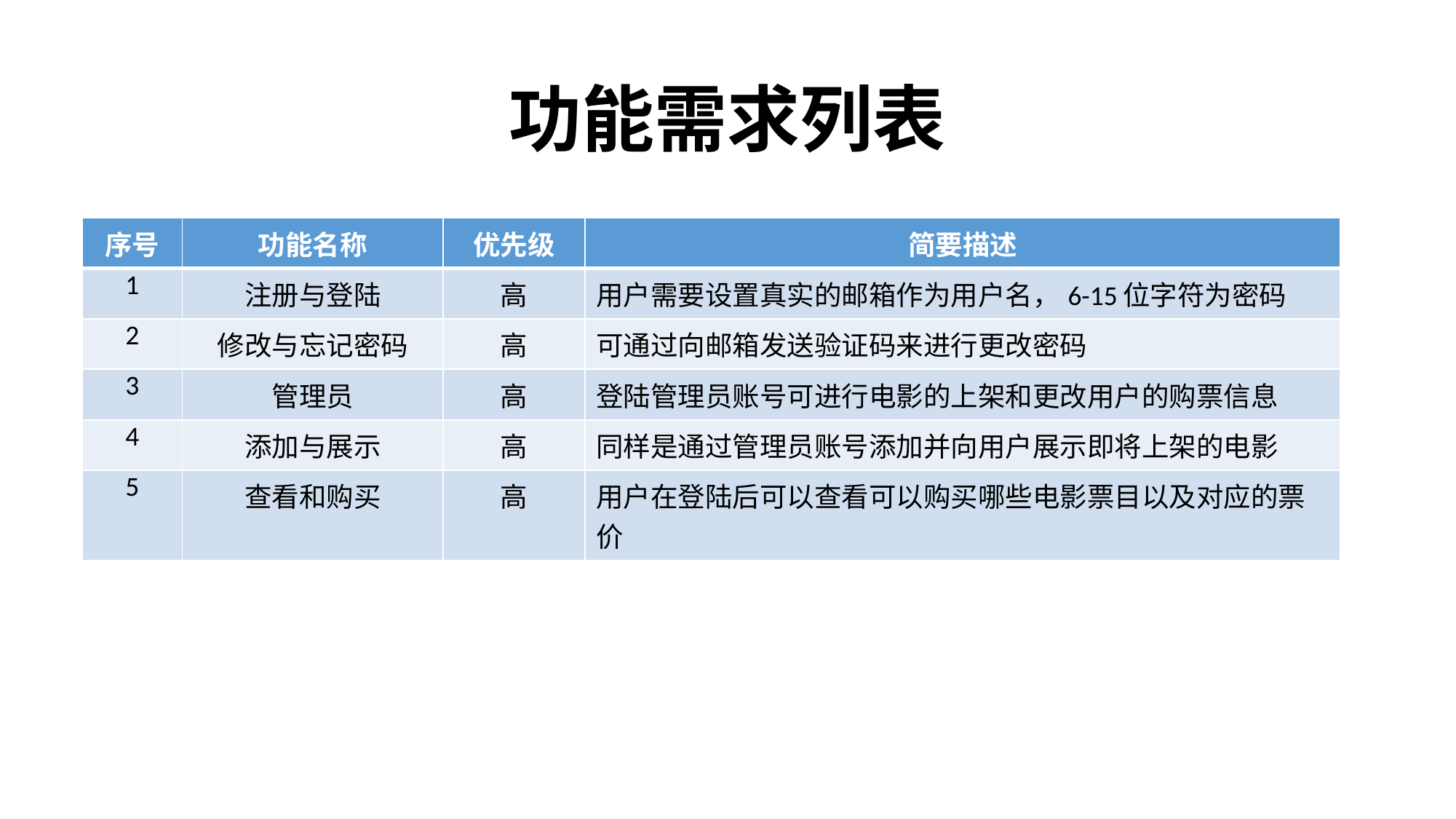

# 功能需求列表
| 序号 | 功能名称 | 优先级 | 简要描述 |
| --- | --- | --- | --- |
| 1 | 注册与登陆 | 高 | 用户需要设置真实的邮箱作为用户名，6-15位字符为密码 |
| 2 | 修改与忘记密码 | 高 | 可通过向邮箱发送验证码来进行更改密码 |
| 3 | 管理员 | 高 | 登陆管理员账号可进行电影的上架和更改用户的购票信息 |
| 4 | 添加与展示 | 高 | 同样是通过管理员账号添加并向用户展示即将上架的电影 |
| 5 | 查看和购买 | 高 | 用户在登陆后可以查看可以购买哪些电影票目以及对应的票价 |